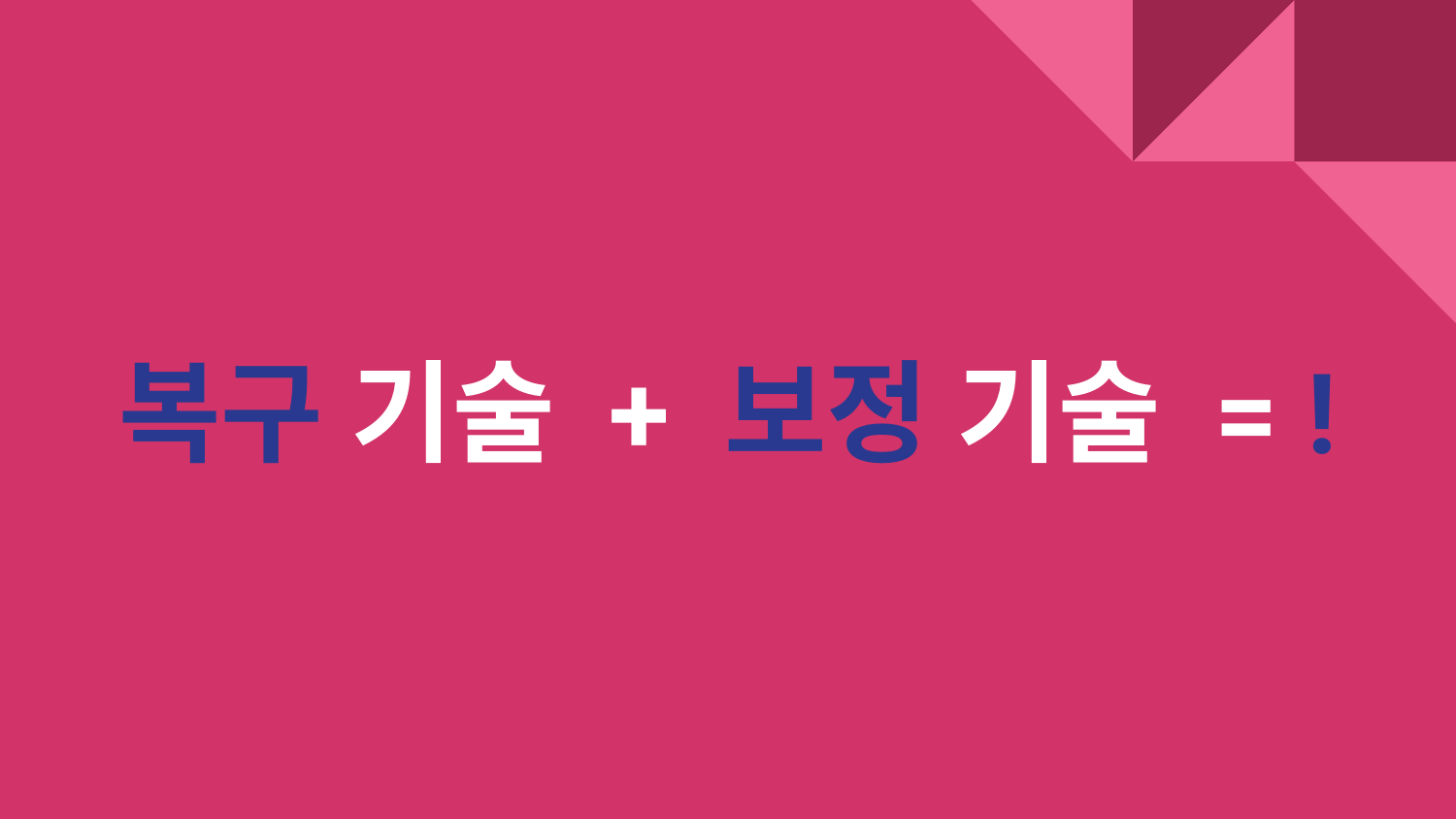

# 복구 기술 + 보정 기술 = !